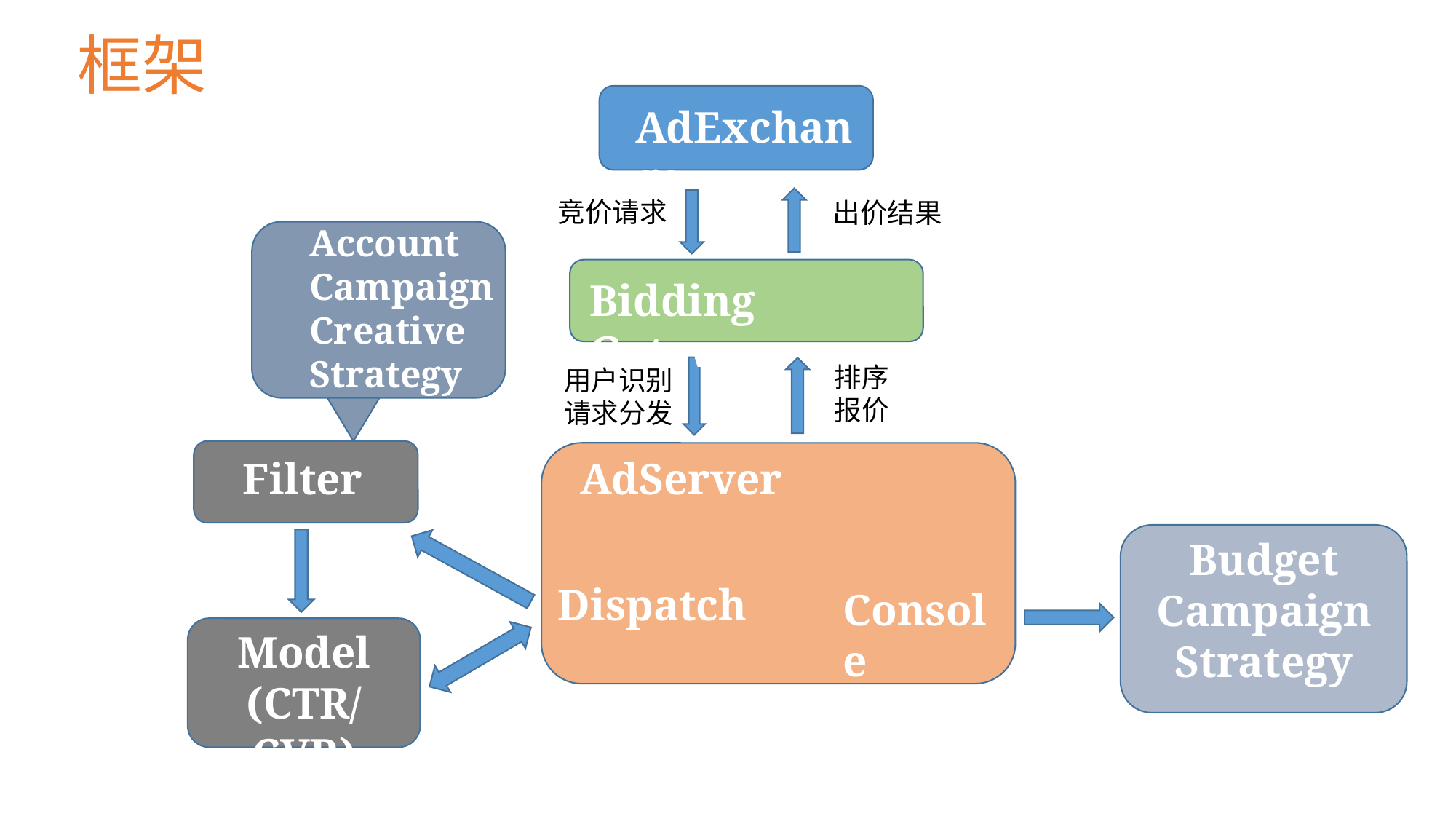

# 框架

AdExchange

Bidding Gateway

Filter

AdServer

Budget
Campaign
Strategy

Dispatch
Console

Model
(CTR/CVR)
竞价请求
出价结果
Account
Campaign
Creative
Strategy

排序
报价
用户识别
请求分发